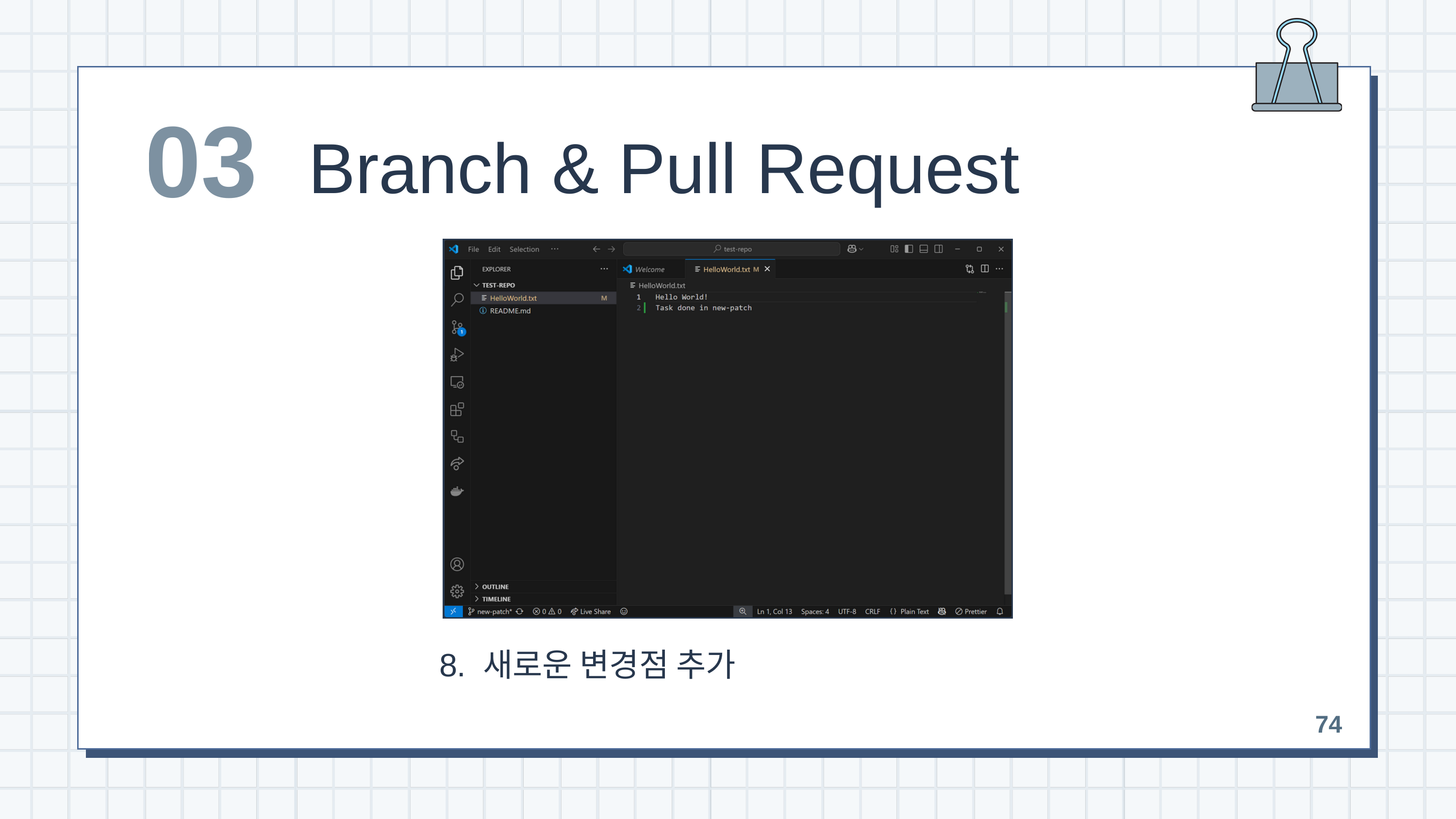

03
Branch & Pull Request

   8. 새로운 변경점 추가
74